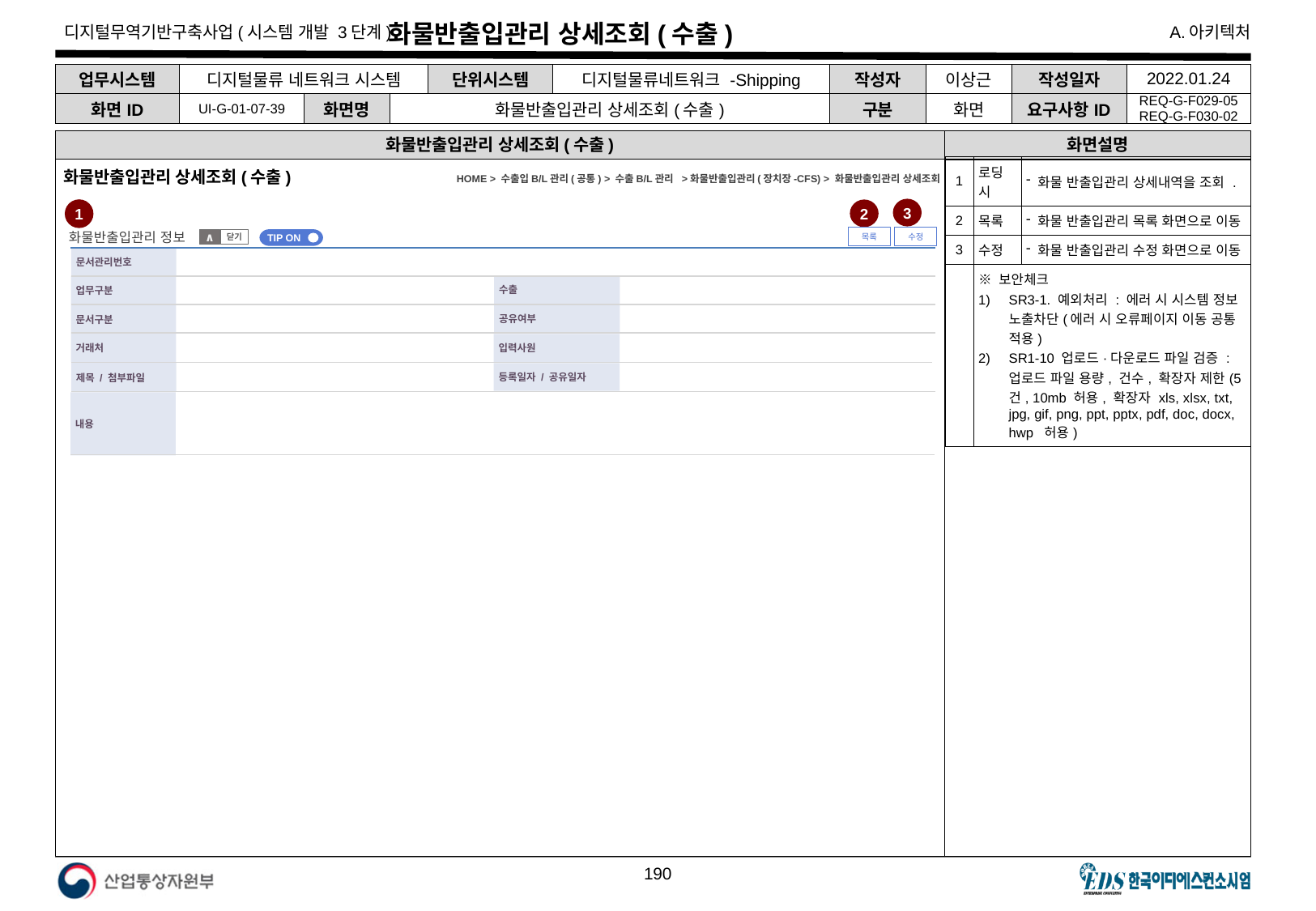

# 화물반출입관리 상세조회(수출)
| 업무시스템 | 디지털물류 네트워크 시스템 |  |  | 단위시스템 | 디지털물류네트워크 -Shipping | 작성자 | 이상근 | 작성일자 | 2022.01.24 |
| --- | --- | --- | --- | --- | --- | --- | --- | --- | --- |
| 화면ID | UI-G-01-07-39 | 화면명 | 화물반출입관리 상세조회(수출) |  |  | 구분 | 화면 | 요구사항ID | REQ-G-F029-05 REQ-G-F030-02 |
화물반출입관리 상세조회(수출)
화면설명

| 1 | 로딩 시 | 화물 반출입관리 상세내역을 조회 . |
| --- | --- | --- |
| 2 | 목록 | 화물 반출입관리 목록 화면으로 이동 |
| 3 | 수정 | 화물 반출입관리 수정 화면으로 이동 |
|  | ※ 보안체크 SR3-1. 예외처리 : 에러 시 시스템 정보 노출차단(에러 시 오류페이지 이동 공통 적용) SR1-10 업로드·다운로드 파일 검증 : 업로드 파일 용량, 건수, 확장자 제한(5건, 10mb 허용, 확장자 xls, xlsx, txt, jpg, gif, png, ppt, pptx, pdf, doc, docx, hwp 허용) |  |
화물반출입관리 상세조회(수출)

HOME > 수출입B/L관리(공통) > 수출B/L관리  >화물반출입관리(장치장-CFS) > 화물반출입관리 상세조회
3
1
2
화물반출입관리 정보
수정
목록
TIP ON

닫기
∧
문서관리번호
수출
업무구분
문서구분
공유여부
거래처
입력사원
제목 / 첨부파일
등록일자 / 공유일자
내용